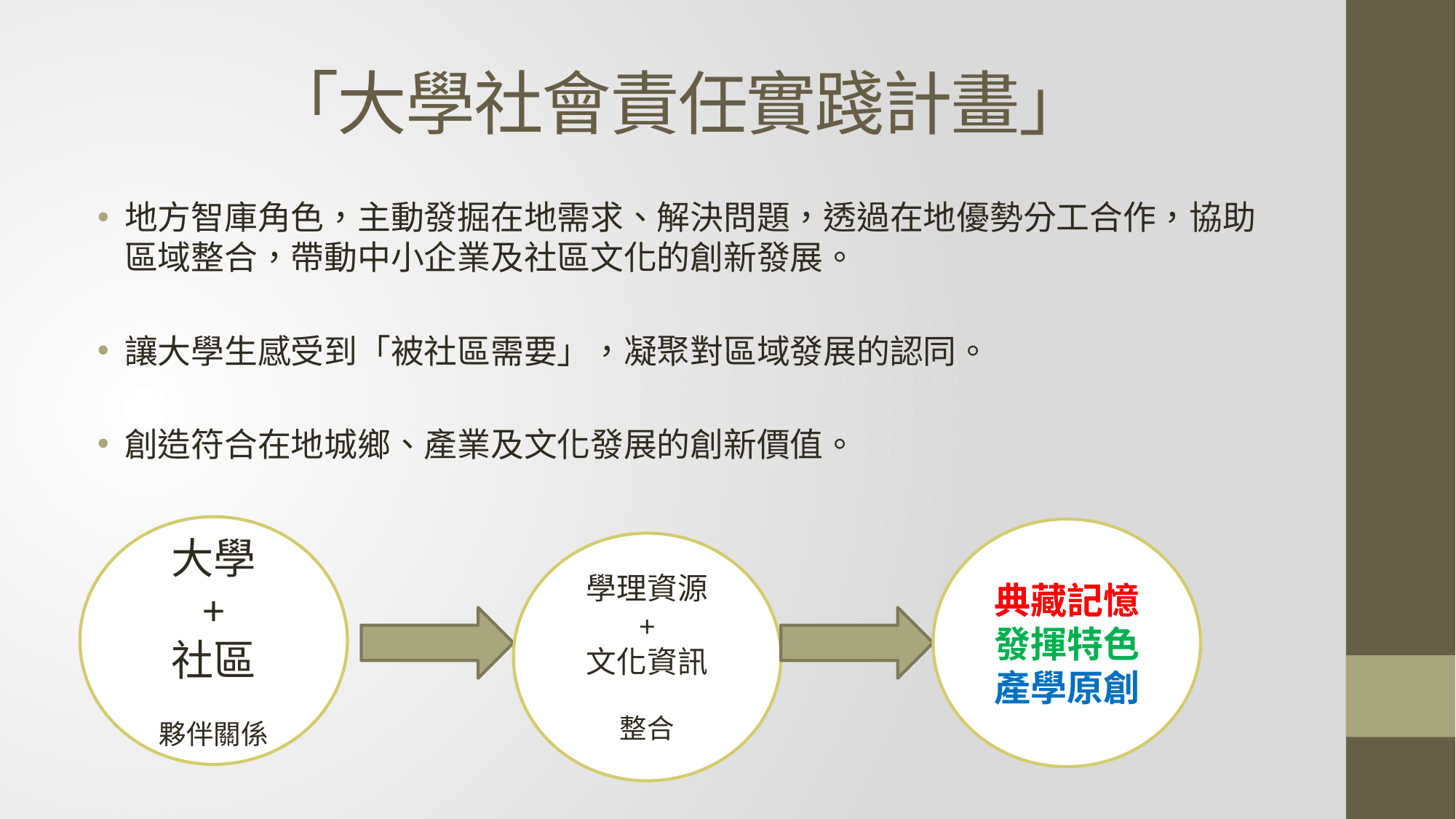

# 「大學社會責任實踐計畫」
地方智庫角色，主動發掘在地需求、解決問題，透過在地優勢分工合作，協助區域整合，帶動中小企業及社區文化的創新發展。

讓大學生感受到「被社區需要」，凝聚對區域發展的認同。

創造符合在地城鄉、產業及文化發展的創新價值。

大學
+
社區

夥伴關係
典藏記憶
發揮特色
產學原創
學理資源
+
文化資訊

整合